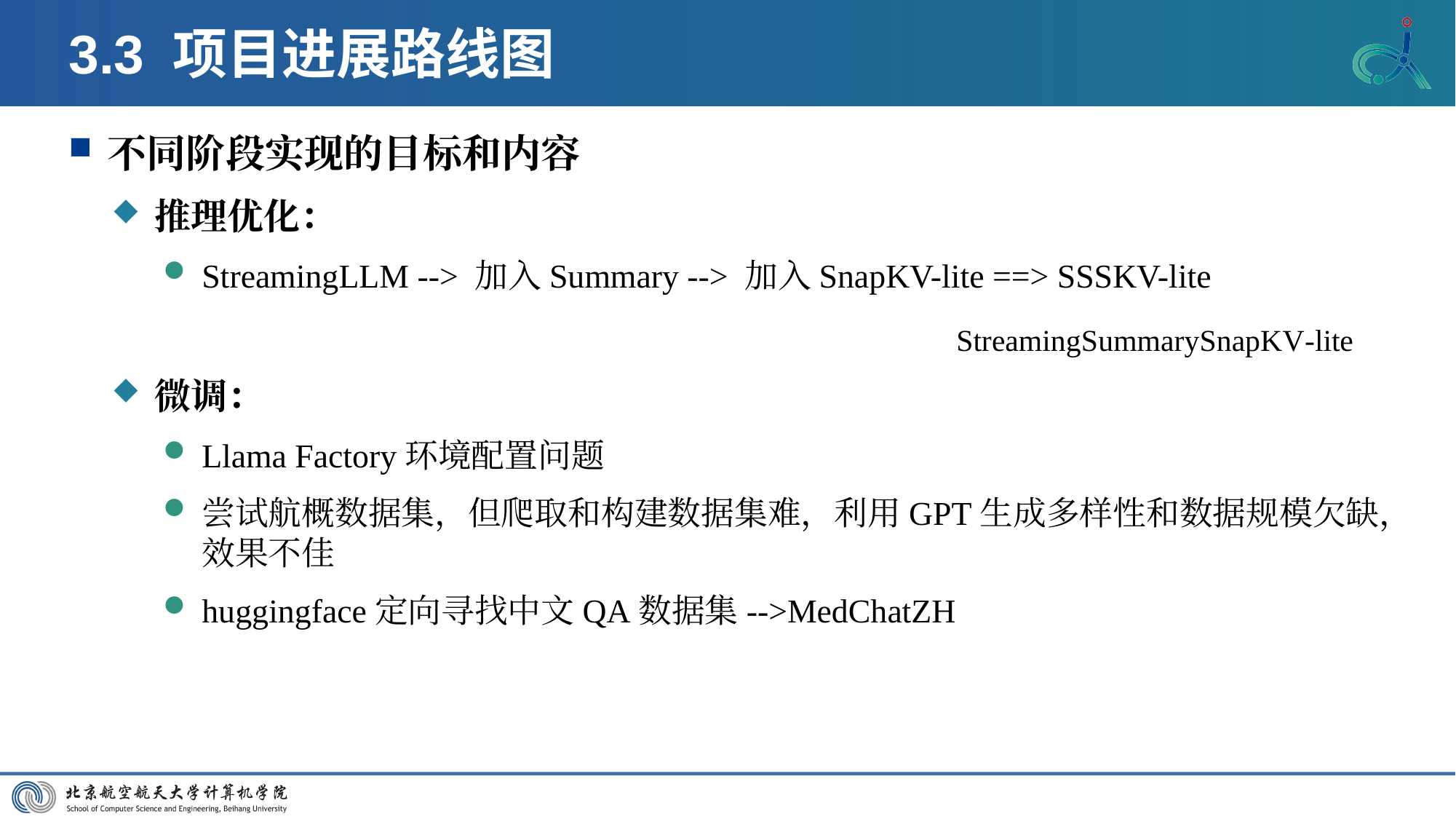

# 3.3 项目进展路线图
不同阶段实现的目标和内容
推理优化：
StreamingLLM --> 加入Summary --> 加入SnapKV-lite ==> SSSKV-lite

微调：
Llama Factory环境配置问题
尝试航概数据集，但爬取和构建数据集难，利用GPT生成多样性和数据规模欠缺，效果不佳
huggingface定向寻找中文QA数据集-->MedChatZH

StreamingSummarySnapKV-lite
20